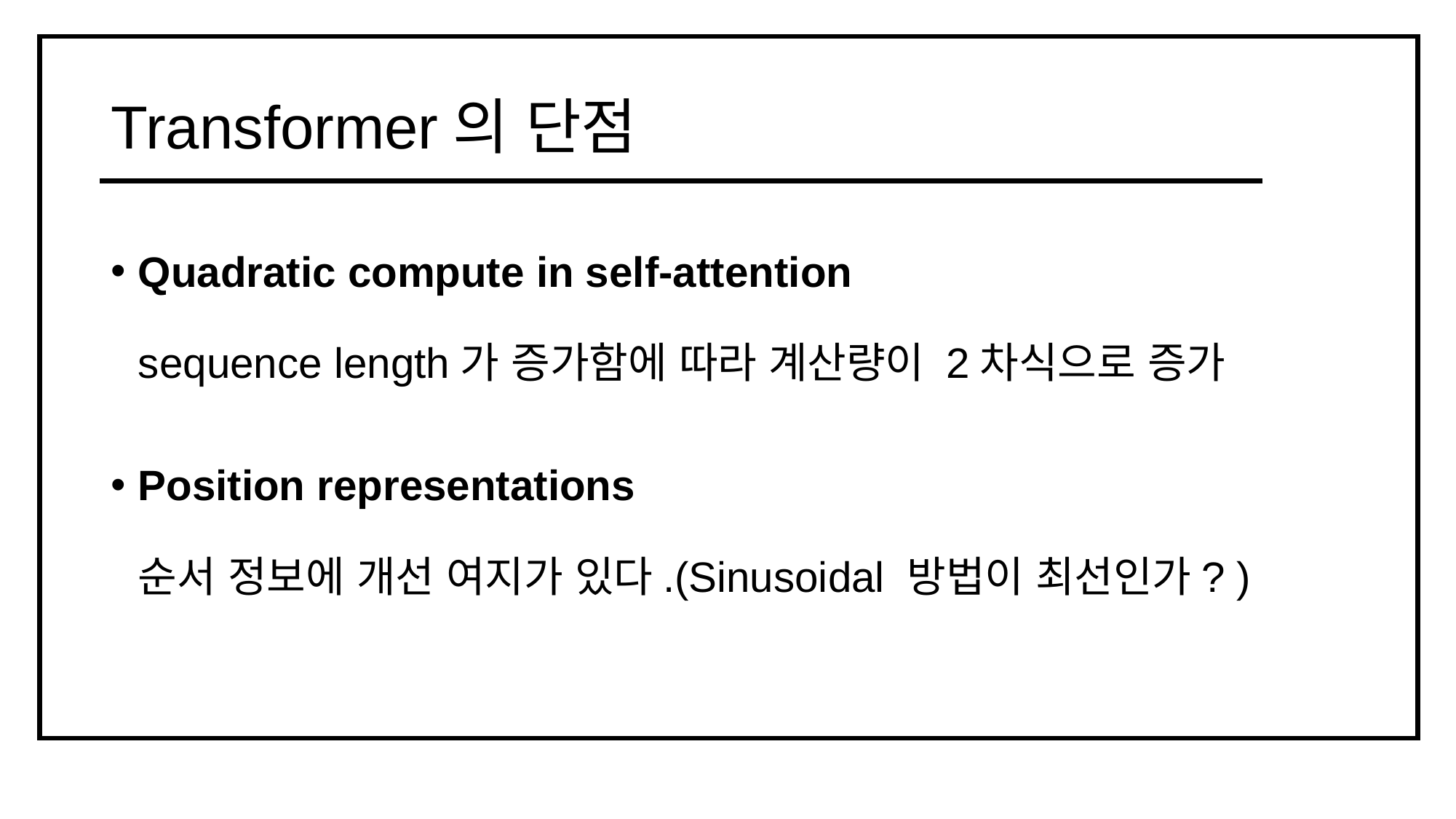

# Transformer의 단점
Quadratic compute in self-attention
sequence length가 증가함에 따라 계산량이 2차식으로 증가

Position representations
순서 정보에 개선 여지가 있다.(Sinusoidal 방법이 최선인가? )